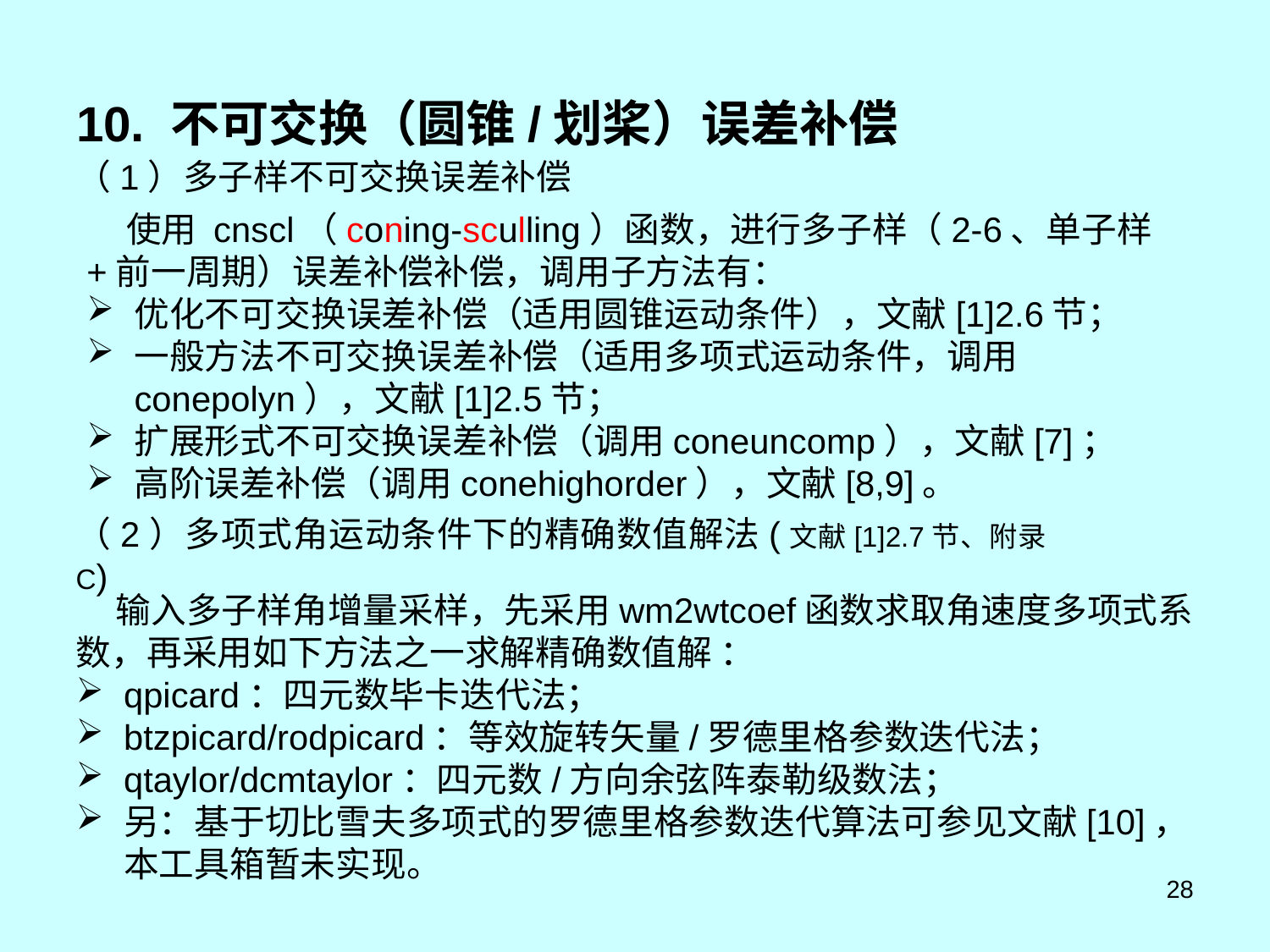

# 10. 不可交换（圆锥/划桨）误差补偿
（1）多子样不可交换误差补偿
    使用 cnscl（coning-sculling）函数，进行多子样（2-6、单子样+前一周期）误差补偿补偿，调用子方法有：
优化不可交换误差补偿（适用圆锥运动条件），文献[1]2.6节；
一般方法不可交换误差补偿（适用多项式运动条件，调用conepolyn），文献[1]2.5节；
扩展形式不可交换误差补偿（调用coneuncomp），文献[7]；
高阶误差补偿（调用conehighorder），文献[8,9]。
（2）多项式角运动条件下的精确数值解法(文献[1]2.7节、附录C)
    输入多子样角增量采样，先采用wm2wtcoef函数求取角速度多项式系数，再采用如下方法之一求解精确数值解 ：
qpicard：四元数毕卡迭代法；
btzpicard/rodpicard：等效旋转矢量/罗德里格参数迭代法；
qtaylor/dcmtaylor：四元数/方向余弦阵泰勒级数法；
另：基于切比雪夫多项式的罗德里格参数迭代算法可参见文献[10]，本工具箱暂未实现。
28